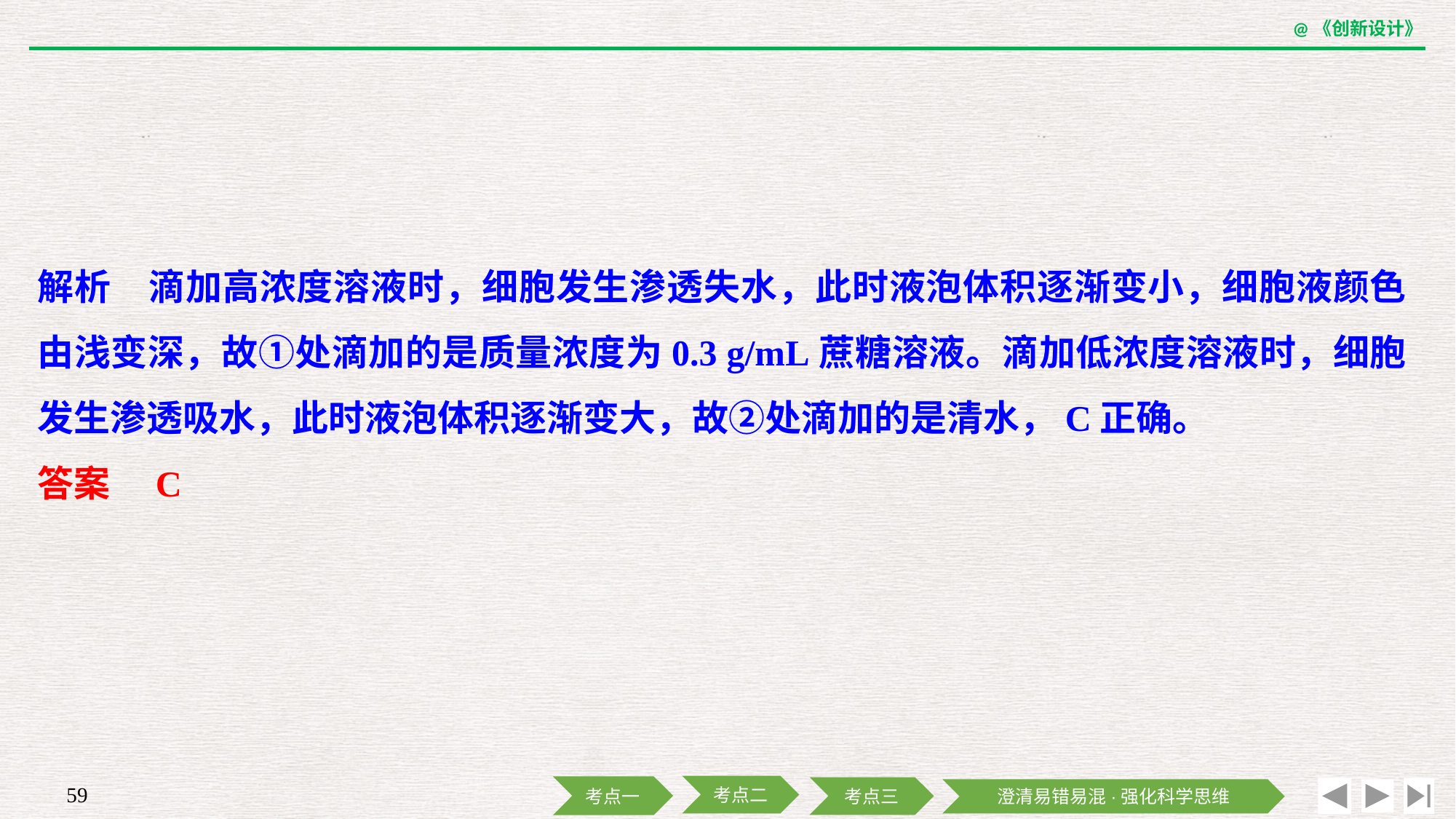

解析　滴加高浓度溶液时，细胞发生渗透失水，此时液泡体积逐渐变小，细胞液颜色由浅变深，故①处滴加的是质量浓度为0.3 g/mL蔗糖溶液。滴加低浓度溶液时，细胞发生渗透吸水，此时液泡体积逐渐变大，故②处滴加的是清水，C正确。
答案　C